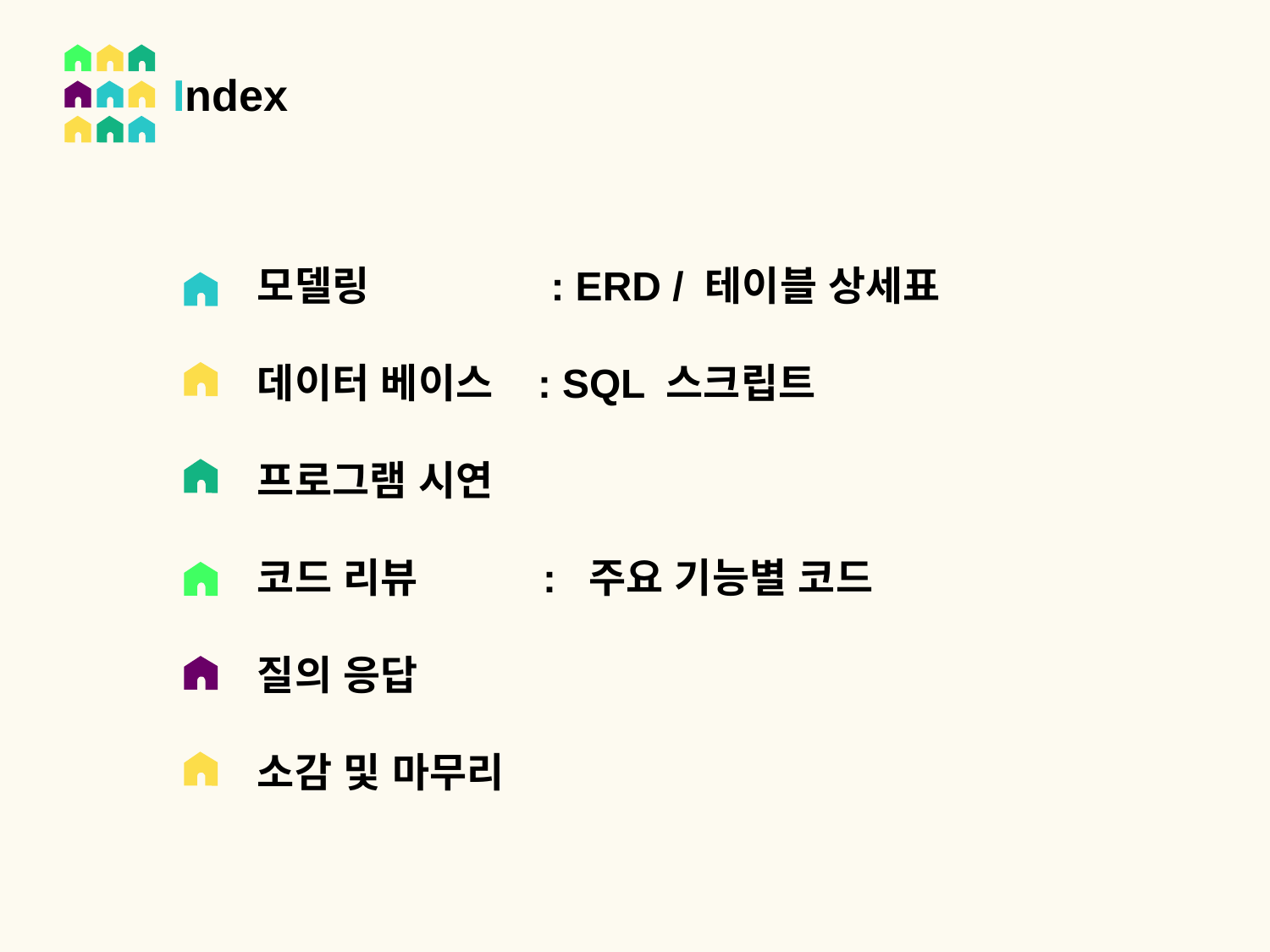

Index

모델링               : ERD / 테이블 상세표

데이터 베이스   : SQL 스크립트

프로그램 시연

코드 리뷰          :  주요 기능별 코드

질의 응답

소감 및 마무리